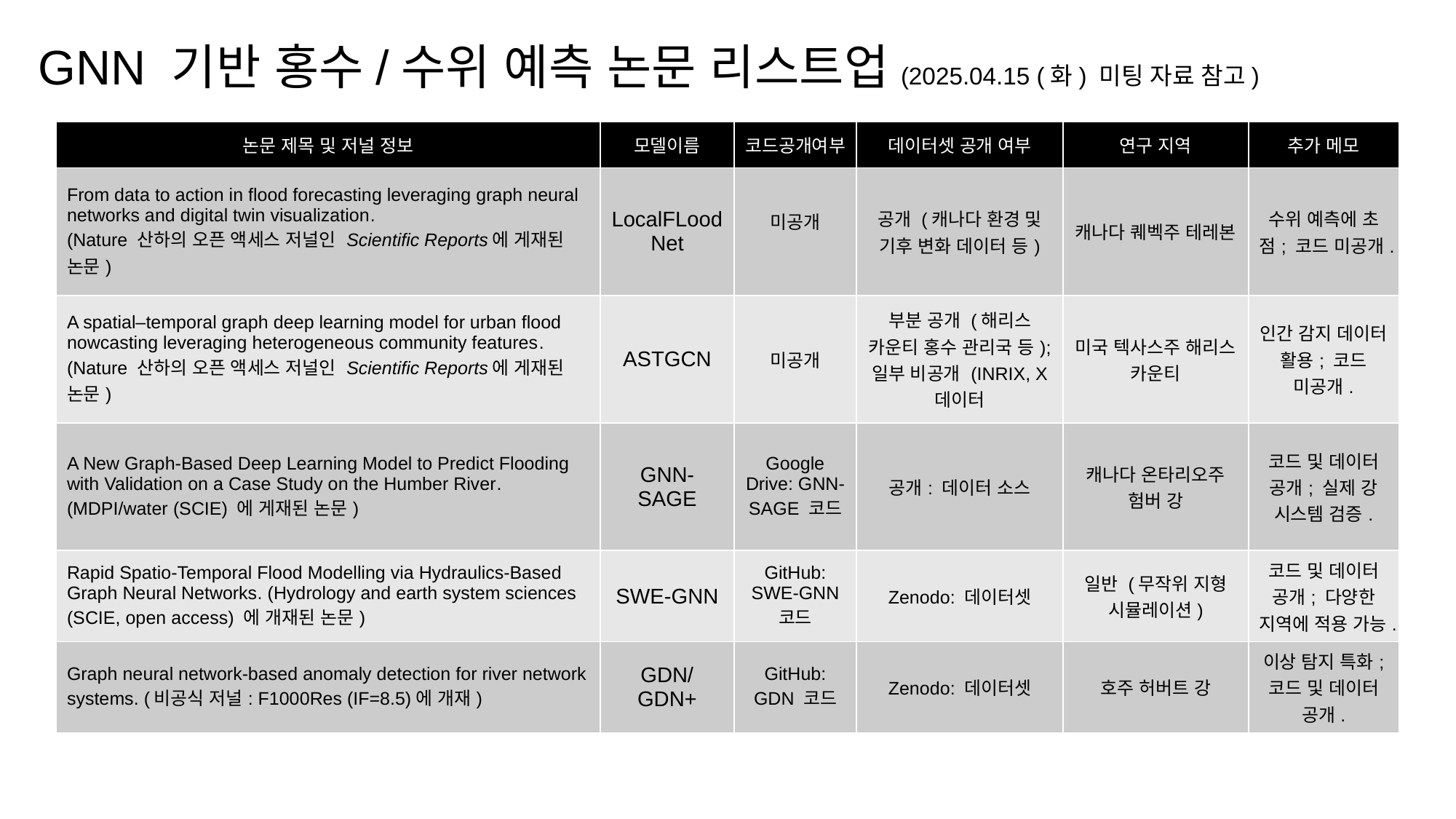

GNN 기반 홍수/수위 예측 논문 리스트업(2025.04.15 (화) 미팅 자료 참고)
| 논문 제목 및 저널 정보 | 모델이름 | 코드공개여부 | 데이터셋 공개 여부 | 연구 지역 | 추가 메모 |
| --- | --- | --- | --- | --- | --- |
| From data to action in flood forecasting leveraging graph neural networks and digital twin visualization. (Nature 산하의 오픈 액세스 저널인 Scientific Reports에 게재된 논문) | LocalFLoodNet | 미공개 | 공개 (캐나다 환경 및 기후 변화 데이터 등) | 캐나다 퀘벡주 테레본 | 수위 예측에 초점; 코드 미공개. |
| A spatial–temporal graph deep learning model for urban flood nowcasting leveraging heterogeneous community features. (Nature 산하의 오픈 액세스 저널인 Scientific Reports에 게재된 논문) | ASTGCN | 미공개 | 부분 공개 (해리스 카운티 홍수 관리국 등); 일부 비공개 (INRIX, X 데이터 | 미국 텍사스주 해리스 카운티 | 인간 감지 데이터 활용; 코드 미공개. |
| A New Graph-Based Deep Learning Model to Predict Flooding with Validation on a Case Study on the Humber River. (MDPI/water (SCIE) 에 게재된 논문) | GNN-SAGE | Google Drive: GNN-SAGE 코드 | 공개: 데이터 소스 | 캐나다 온타리오주 험버 강 | 코드 및 데이터 공개; 실제 강 시스템 검증. |
| Rapid Spatio-Temporal Flood Modelling via Hydraulics-Based Graph Neural Networks. (Hydrology and earth system sciences (SCIE, open access) 에 개재된 논문) | SWE-GNN | GitHub: SWE-GNN 코드 | Zenodo: 데이터셋 | 일반 (무작위 지형 시뮬레이션) | 코드 및 데이터 공개; 다양한 지역에 적용 가능. |
| Graph neural network-based anomaly detection for river network systems. (비공식 저널: F1000Res (IF=8.5)에 개재) | GDN/GDN+ | GitHub: GDN 코드 | Zenodo: 데이터셋 | 호주 허버트 강 | 이상 탐지 특화; 코드 및 데이터 공개. |